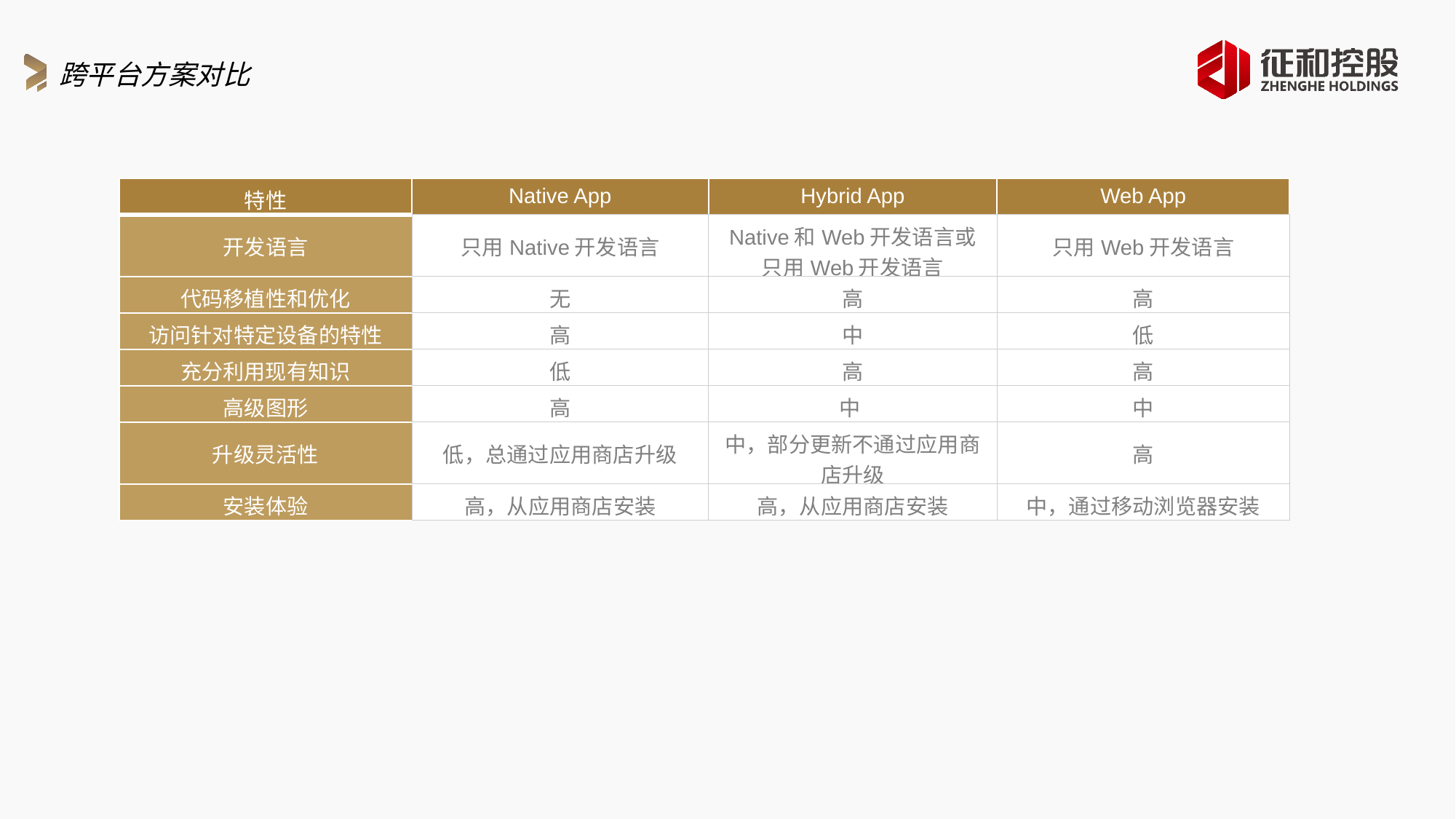

跨平台方案对比
| 特性 | Native App | Hybrid App | Web App |
| --- | --- | --- | --- |
| 开发语言 | 只用Native开发语言 | Native和Web开发语言或只用Web开发语言 | 只用Web开发语言 |
| 代码移植性和优化 | 无 | 高 | 高 |
| 访问针对特定设备的特性 | 高 | 中 | 低 |
| 充分利用现有知识 | 低 | 高 | 高 |
| 高级图形 | 高 | 中 | 中 |
| 升级灵活性 | 低，总通过应用商店升级 | 中，部分更新不通过应用商店升级 | 高 |
| 安装体验 | 高，从应用商店安装 | 高，从应用商店安装 | 中，通过移动浏览器安装 |